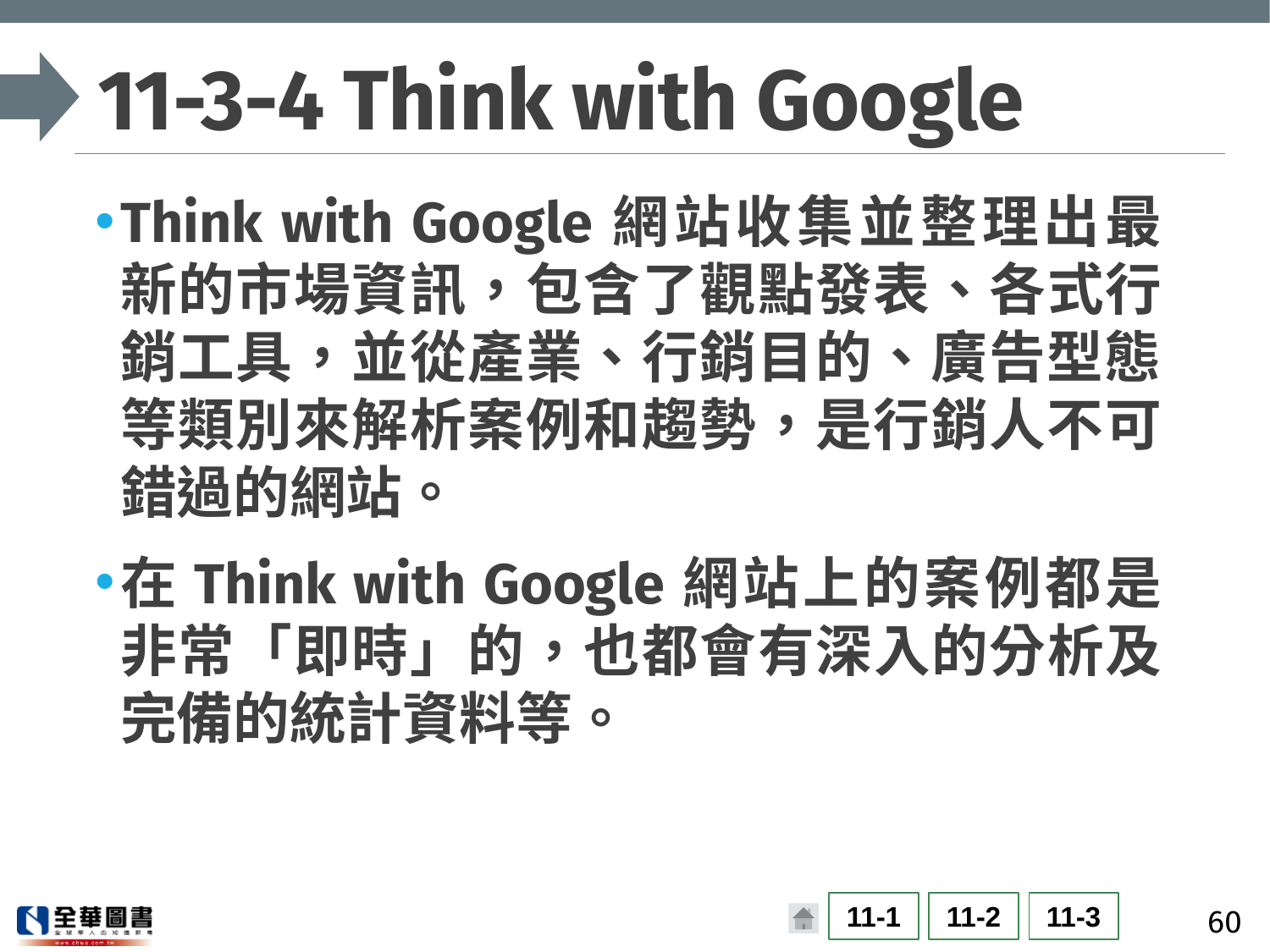

# 11-3-4 Think with Google
Think with Google網站收集並整理出最新的市場資訊，包含了觀點發表、各式行銷工具，並從產業、行銷目的、廣告型態等類別來解析案例和趨勢，是行銷人不可錯過的網站。
在Think with Google網站上的案例都是非常「即時」的，也都會有深入的分析及完備的統計資料等。
60